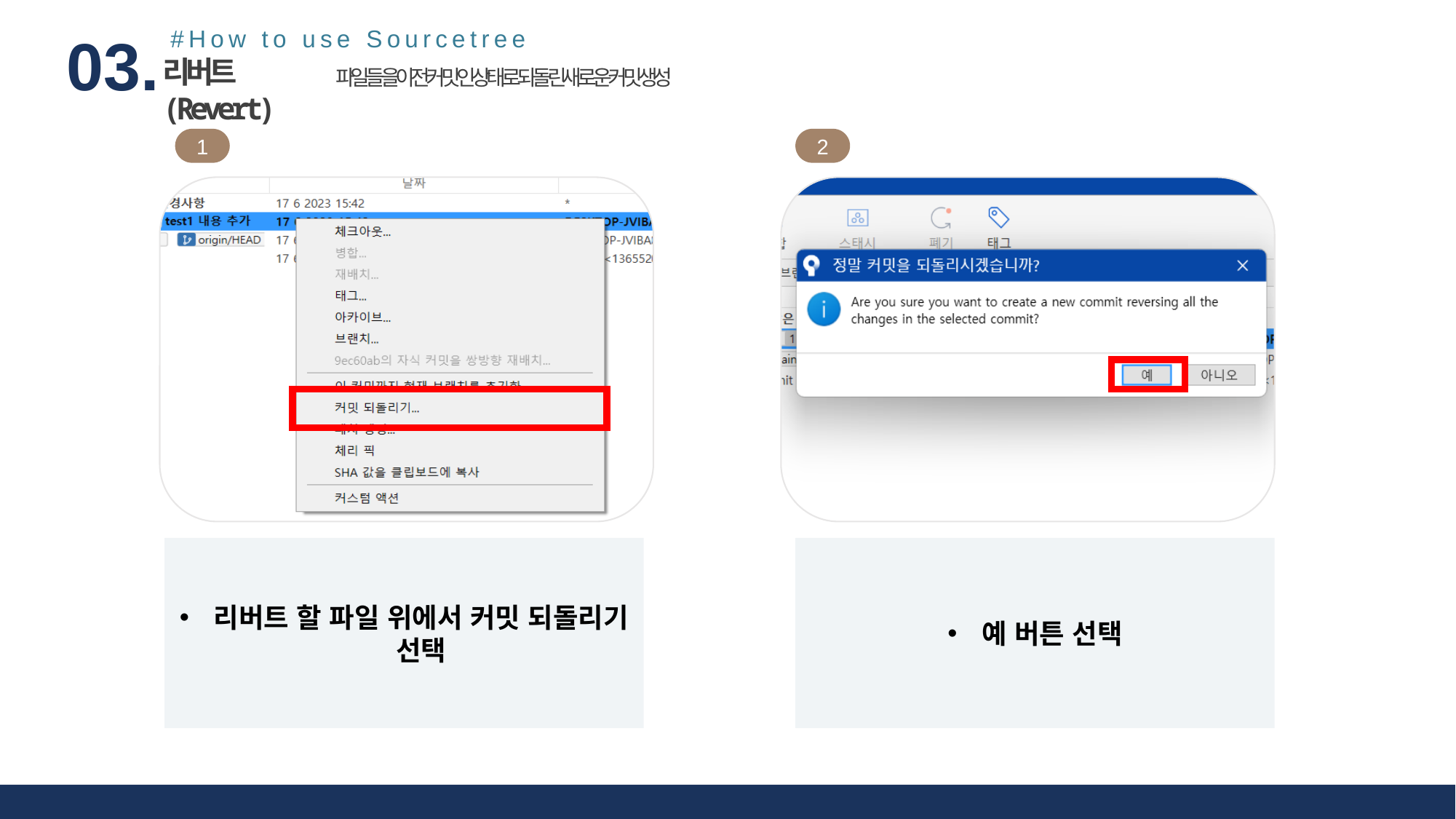

#How to use Sourcetree
03.
리버트(Revert)
파일들을이전 커밋인 상태로 되돌린 새로운 커밋 생성
1

2

리버트 할 파일 위에서 커밋 되돌리기 선택
예 버튼 선택